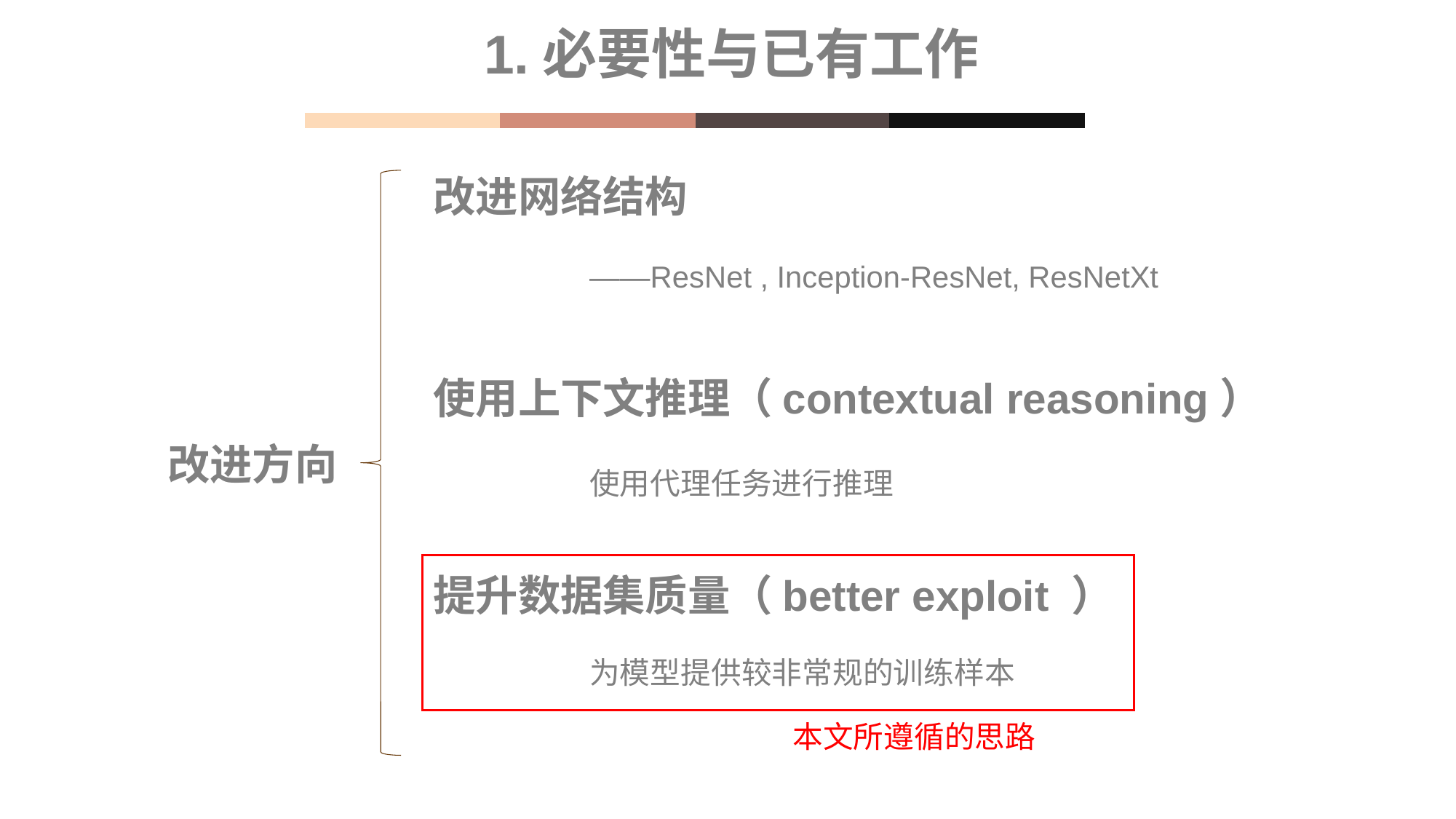

1.必要性与已有工作

改进网络结构
——ResNet , Inception-ResNet, ResNetXt
使用上下文推理（contextual reasoning）
改进方向
使用代理任务进行推理

提升数据集质量（better exploit ）
为模型提供较非常规的训练样本
本文所遵循的思路